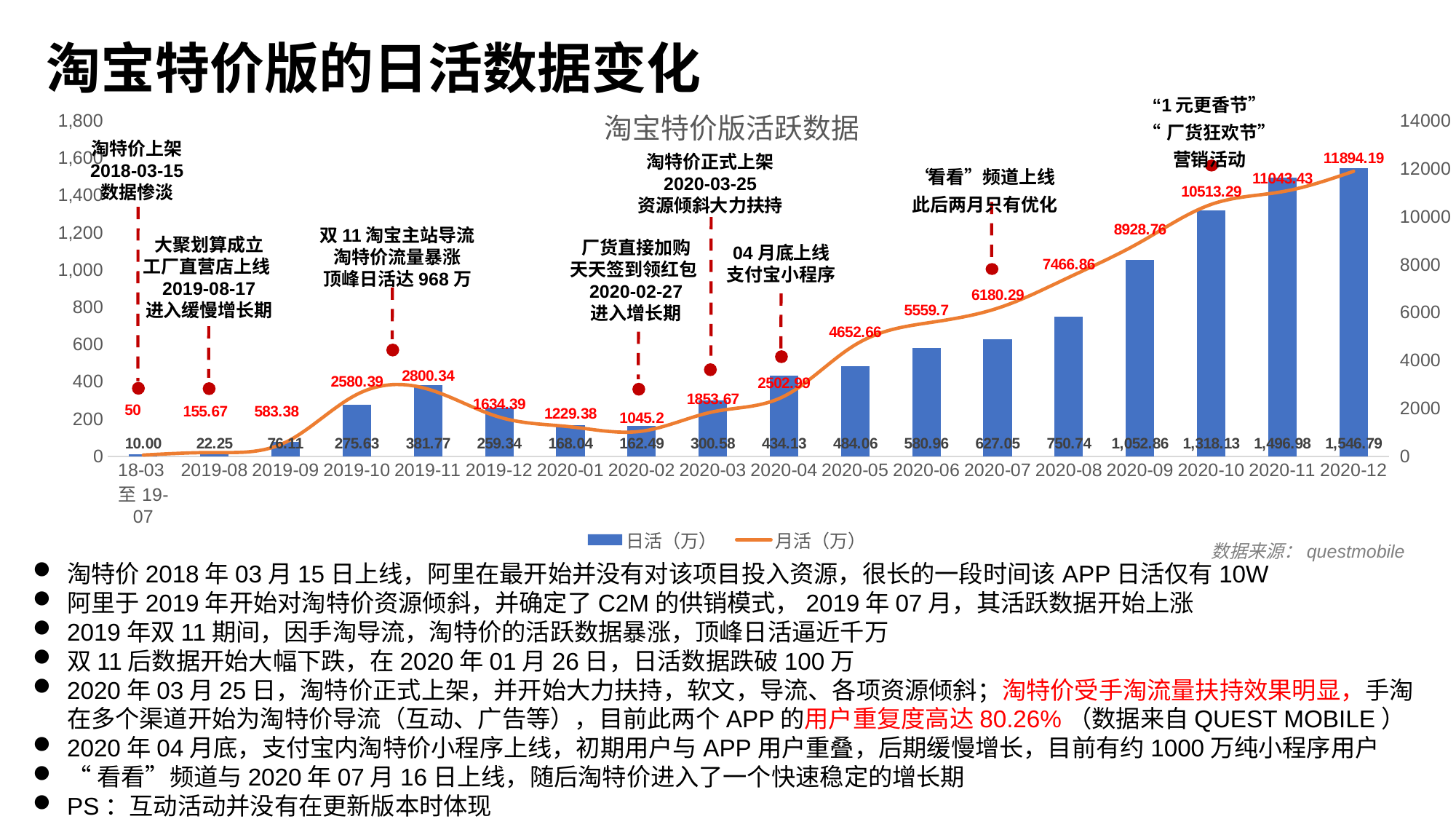

淘宝特价版的日活数据变化

### Chart: 淘宝特价版活跃数据

| Category | 日活（万） | 月活（万） |
|---|---|---|
| 18-03至19-07 | 10.0 | 50.0 |
| 2019-08 | 22.25 | 155.67 |
| 2019-09 | 76.11 | 583.38 |
| 2019-10 | 275.63 | 2580.39 |
| 2019-11 | 381.77 | 2800.34 |
| 2019-12 | 259.34 | 1634.39 |
| 2020-01 | 168.04 | 1229.38 |
| 2020-02 | 162.49 | 1045.2 |
| 2020-03 | 300.58 | 1853.67 |
| 2020-04 | 434.13 | 2502.99 |
| 2020-05 | 484.06 | 4652.66 |
| 2020-06 | 580.96 | 5559.7 |
| 2020-07 | 627.05 | 6180.29 |
| 2020-08 | 750.74 | 7466.86 |
| 2020-09 | 1052.86 | 8928.76 |
| 2020-10 | 1318.13 | 10513.29 |
| 2020-11 | 1496.98 | 11043.43 |
| 2020-12 | 1546.79 | 11894.19 |
淘特价上架
2018-03-15
数据惨淡
淘特价正式上架
2020-03-25
资源倾斜大力扶持

双11淘宝主站导流
淘特价流量暴涨
顶峰日活达968万
大聚划算成立
工厂直营店上线2019-08-17
进入缓慢增长期
厂货直接加购
天天签到领红包2020-02-27
进入增长期
04月底上线
支付宝小程序

数据来源：questmobile
淘特价2018年03月15日上线，阿里在最开始并没有对该项目投入资源，很长的一段时间该APP日活仅有10W
阿里于2019年开始对淘特价资源倾斜，并确定了C2M的供销模式，2019年07月，其活跃数据开始上涨
2019年双11期间，因手淘导流，淘特价的活跃数据暴涨，顶峰日活逼近千万
双11后数据开始大幅下跌，在2020年01月26日，日活数据跌破100万
2020年03月25日，淘特价正式上架，并开始大力扶持，软文，导流、各项资源倾斜；淘特价受手淘流量扶持效果明显，手淘在多个渠道开始为淘特价导流（互动、广告等），目前此两个APP的用户重复度高达80.26%（数据来自QUEST MOBILE）
2020年04月底，支付宝内淘特价小程序上线，初期用户与APP用户重叠，后期缓慢增长，目前有约1000万纯小程序用户
“看看”频道与2020年07月16日上线，随后淘特价进入了一个快速稳定的增长期
PS：互动活动并没有在更新版本时体现